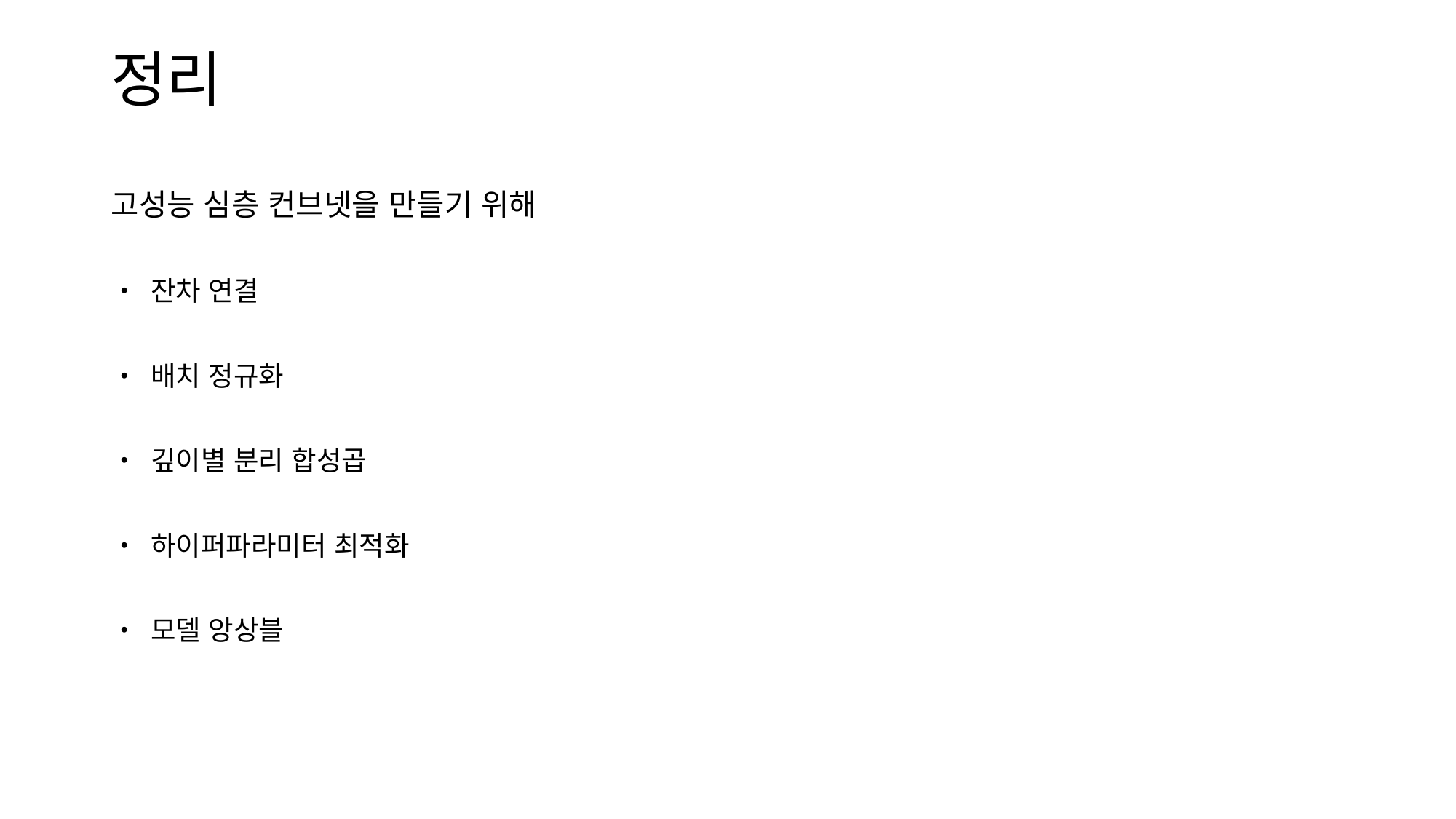

정리
고성능 심층 컨브넷을 만들기 위해
• 잔차 연결
• 배치 정규화
• 깊이별 분리 합성곱
• 하이퍼파라미터 최적화
• 모델 앙상블